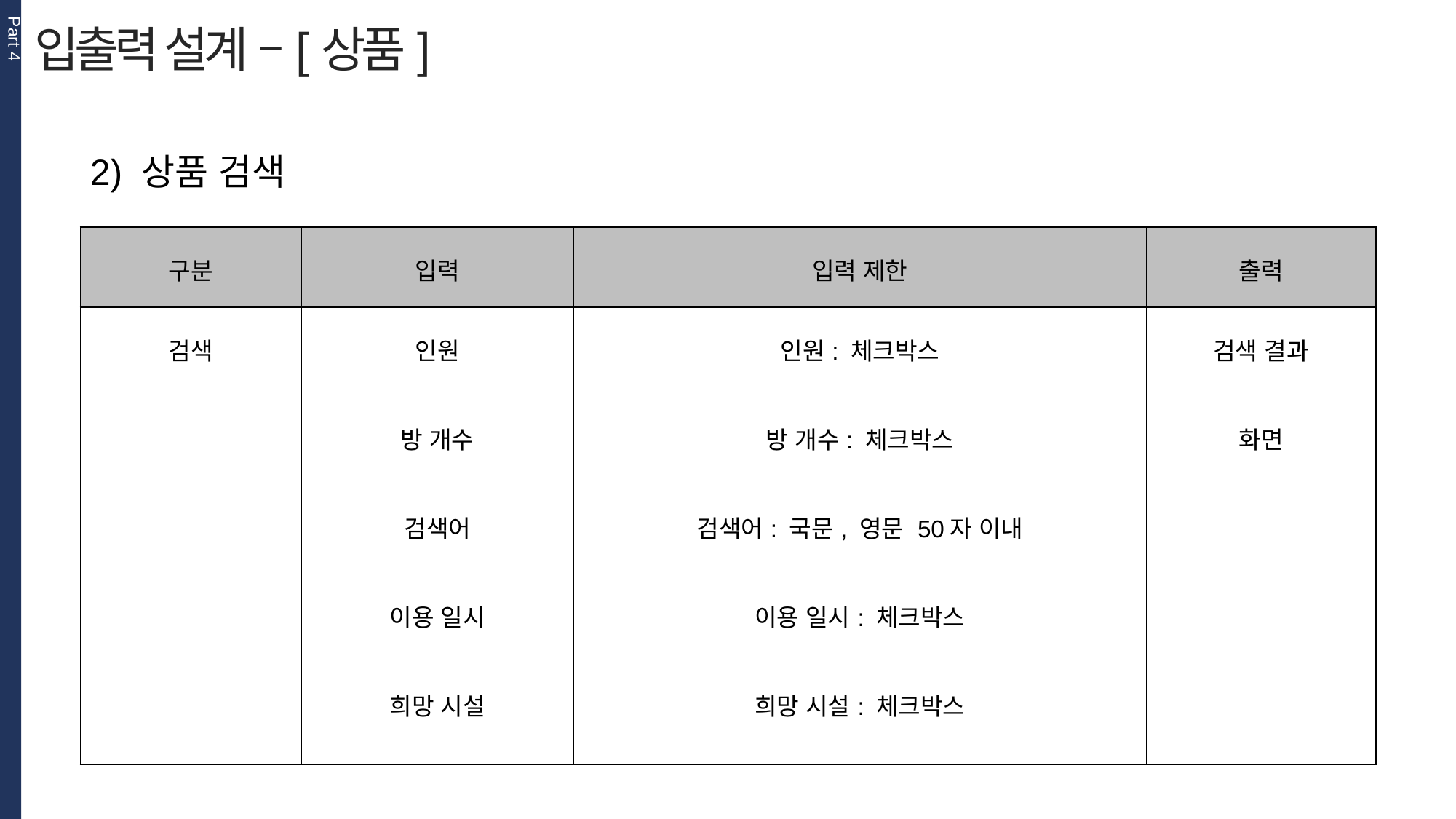

Part 4
입출력 설계 –[상품]
2) 상품 검색

| 구분 | 입력 | 입력 제한 | 출력 |
| --- | --- | --- | --- |
| 검색 | 인원 방 개수 검색어 이용 일시 희망 시설 | 인원: 체크박스 방 개수: 체크박스 검색어: 국문, 영문 50자 이내 이용 일시: 체크박스 희망 시설: 체크박스 | 검색 결과 화면 |